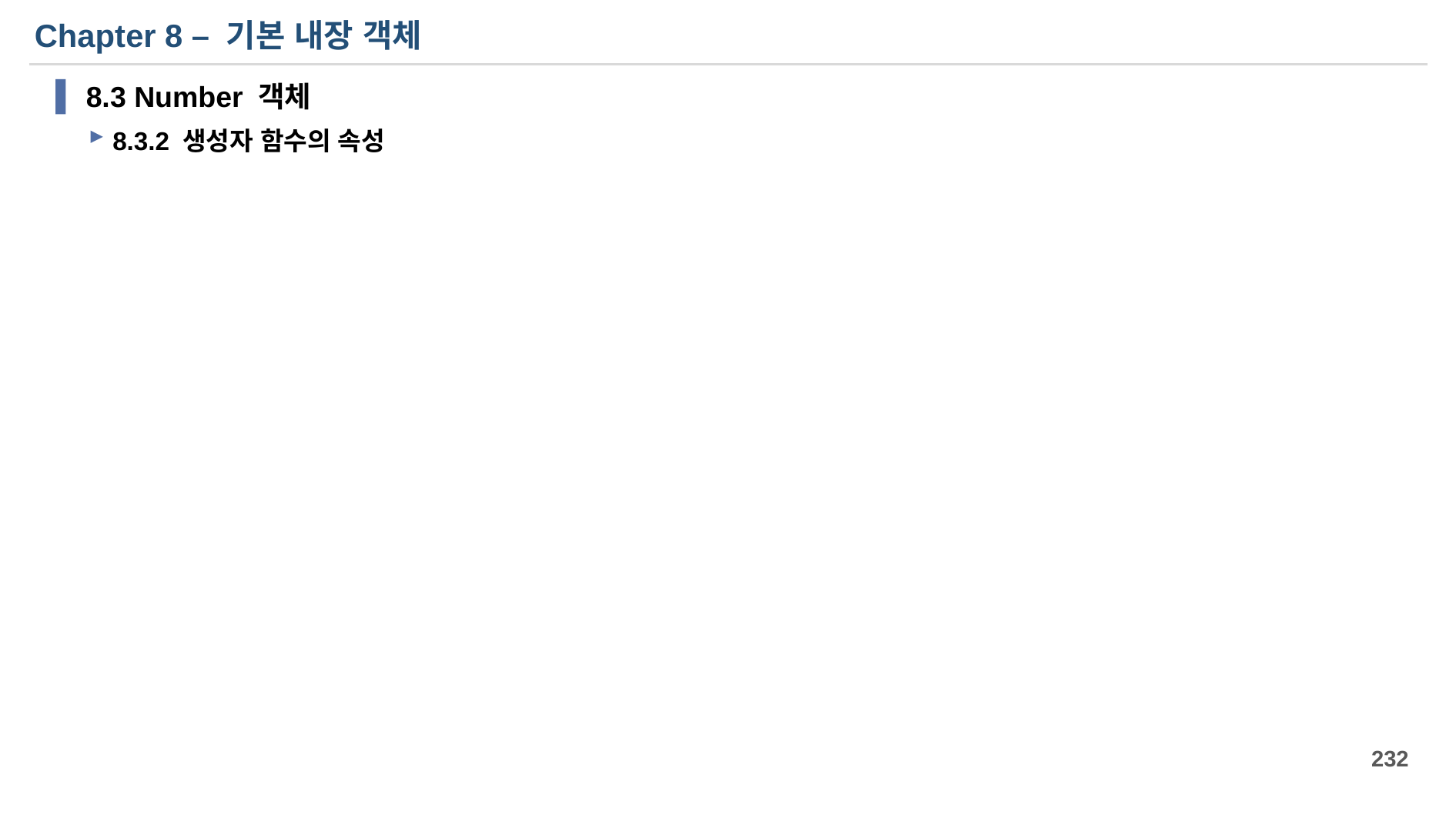

# Chapter 8 – 기본 내장 객체
8.3 Number 객체
8.3.2 생성자 함수의 속성

232